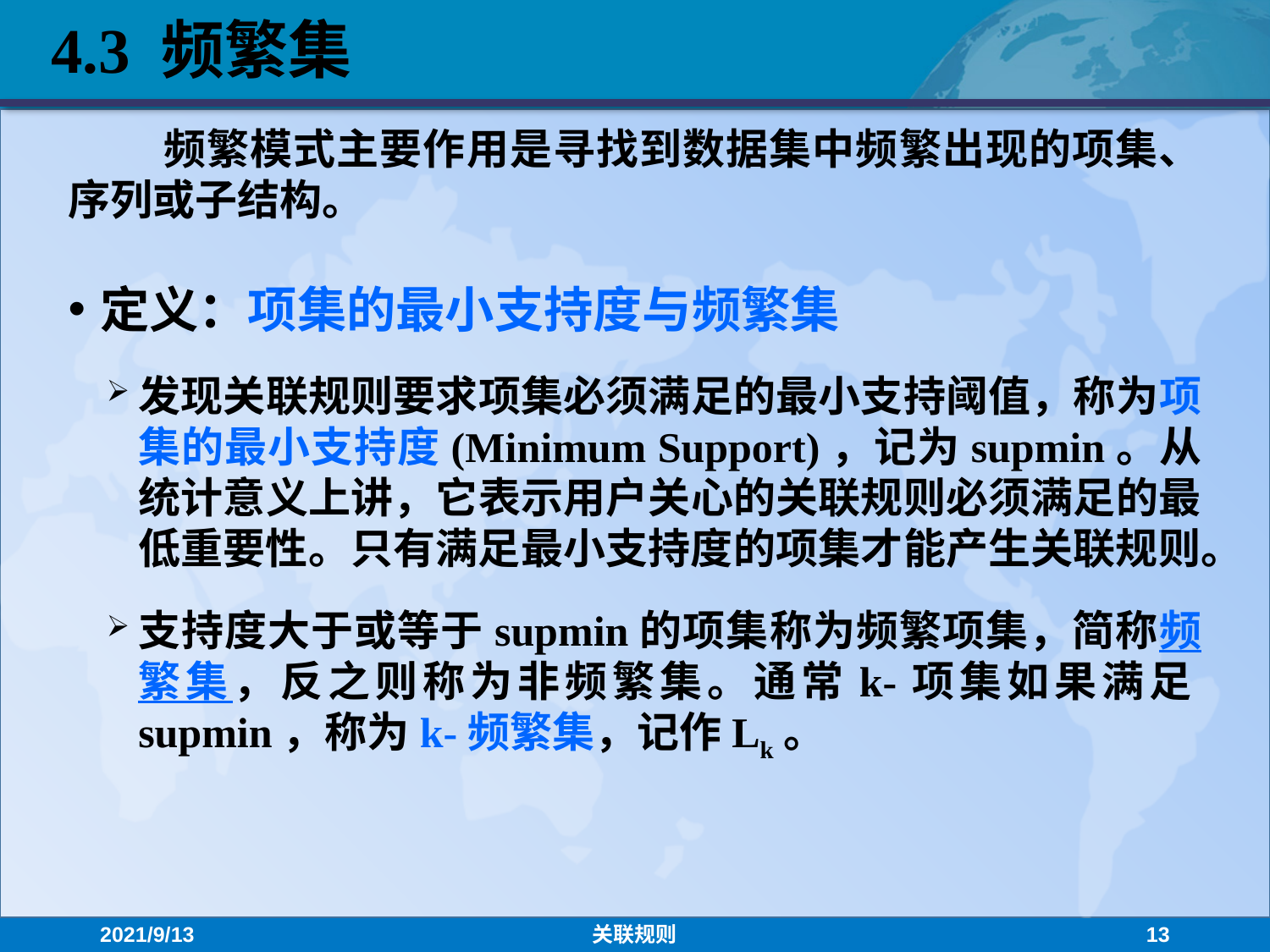

4.3 频繁集
        频繁模式主要作用是寻找到数据集中频繁出现的项集、序列或子结构。
定义：项集的最小支持度与频繁集
发现关联规则要求项集必须满足的最小支持阈值，称为项集的最小支持度(Minimum Support)，记为supmin。从统计意义上讲，它表示用户关心的关联规则必须满足的最低重要性。只有满足最小支持度的项集才能产生关联规则。
支持度大于或等于supmin的项集称为频繁项集，简称频繁集，反之则称为非频繁集。通常k-项集如果满足supmin，称为k-频繁集，记作Lk。
2021/9/13
关联规则
13